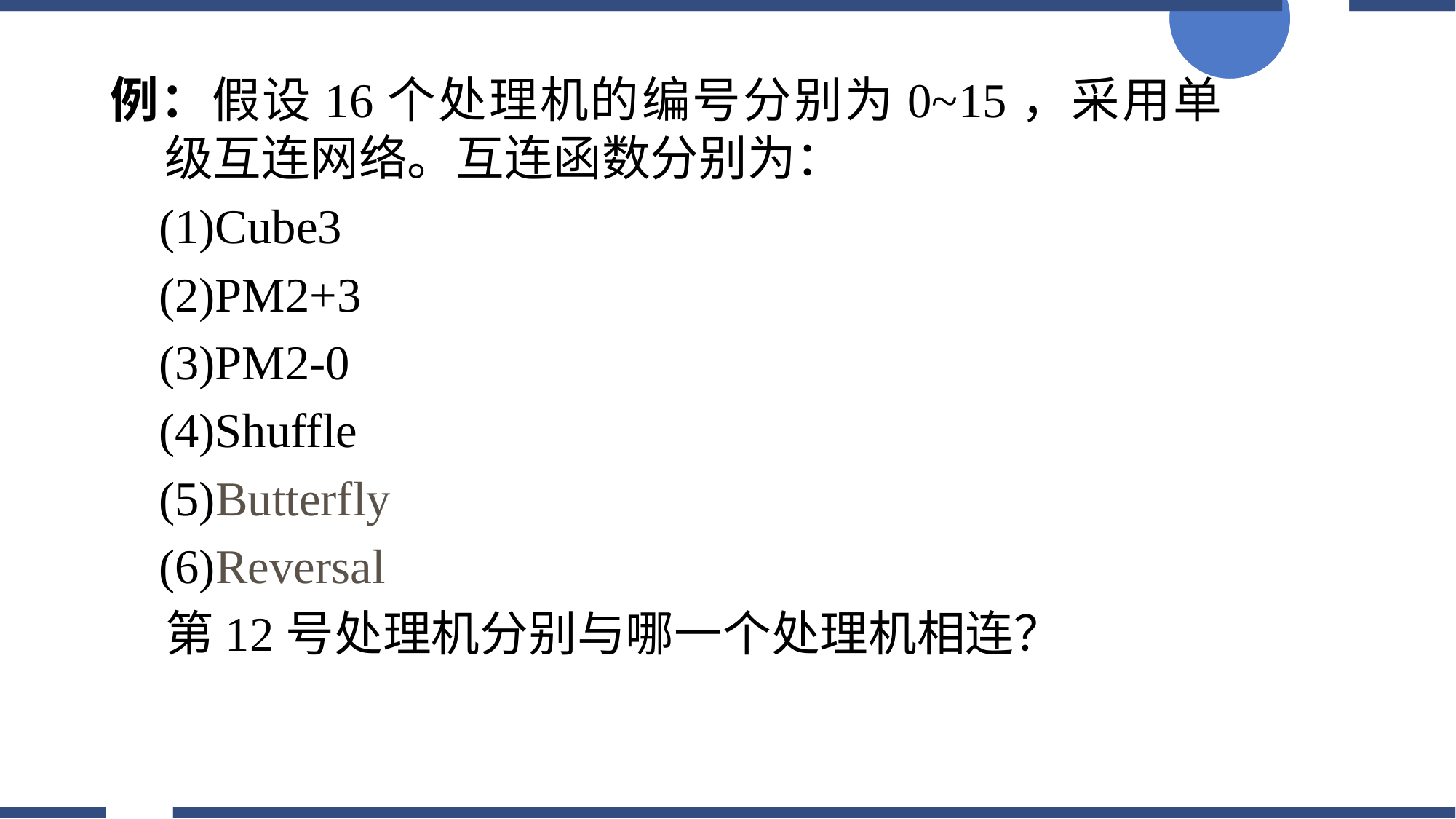

例：假设16个处理机的编号分别为0~15，采用单级互连网络。互连函数分别为：
    (1)Cube3
    (2)PM2+3
    (3)PM2-0
    (4)Shuffle
    (5)Butterfly
    (6)Reversal
    第12号处理机分别与哪一个处理机相连？